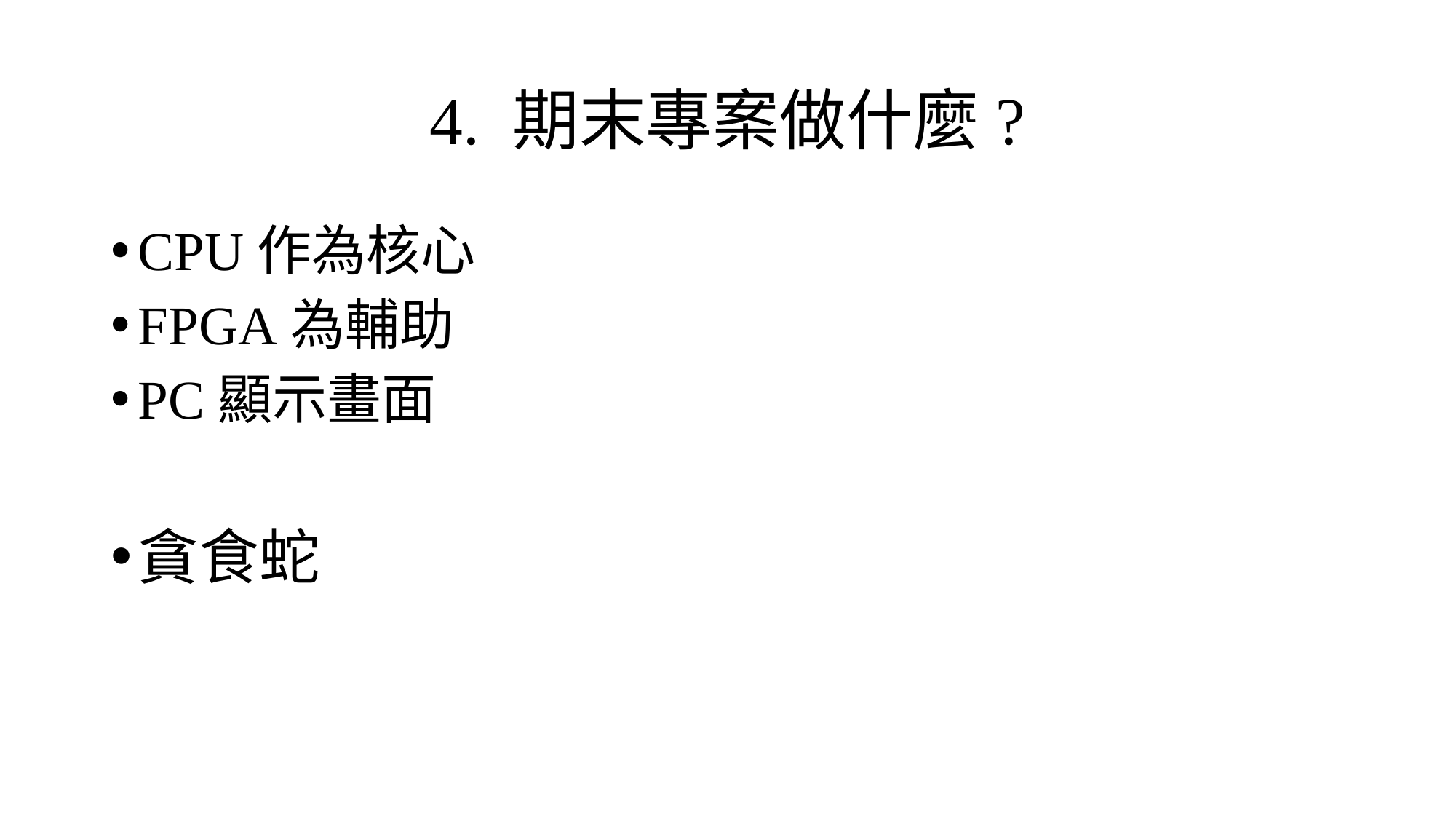

# 4. 期末專案做什麼?
CPU作為核心
FPGA為輔助
PC顯示畫面

貪食蛇